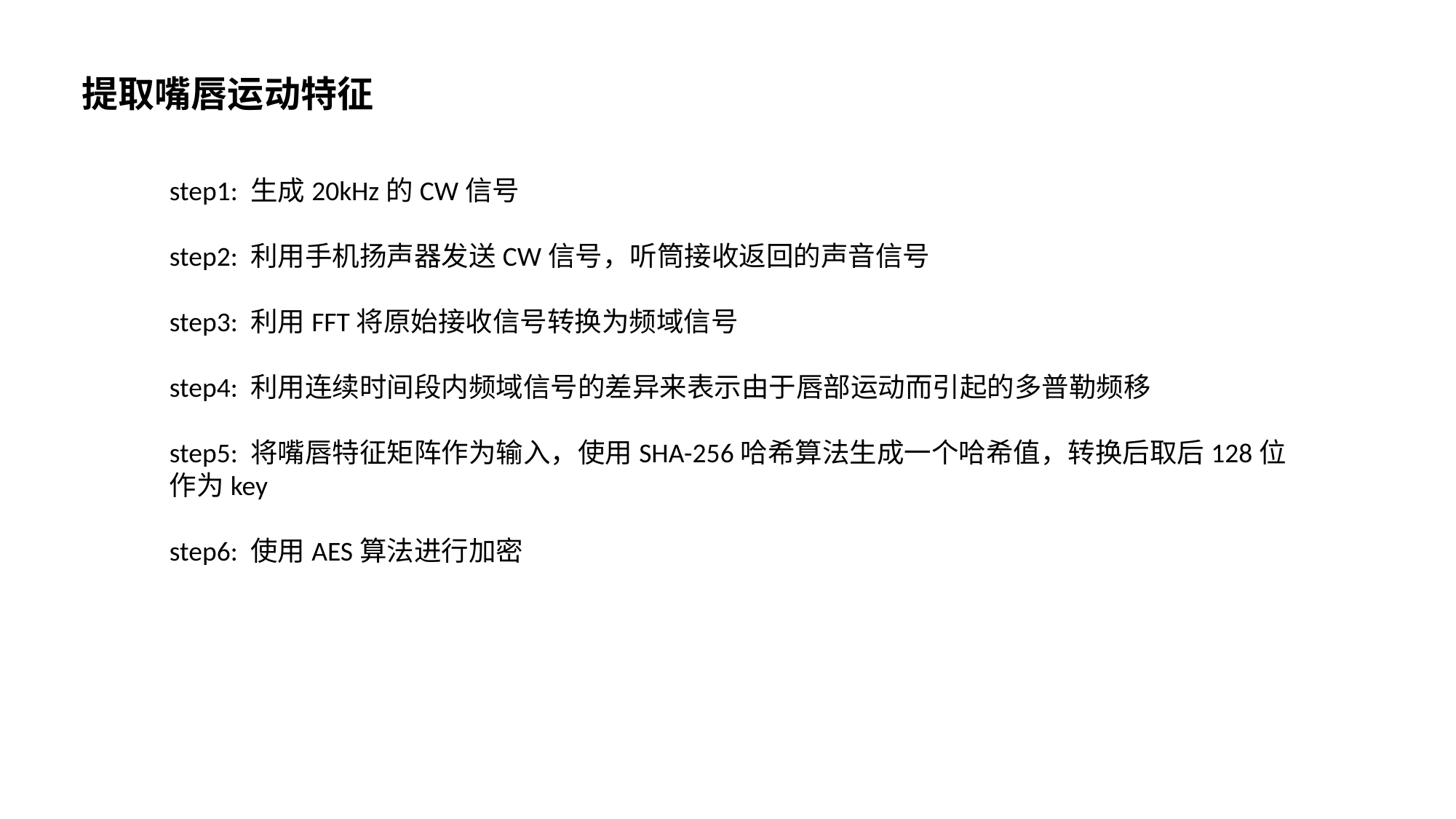

提取嘴唇运动特征
step1: 生成20kHz的CW信号

step2: 利用手机扬声器发送CW信号，听筒接收返回的声音信号

step3: 利用FFT将原始接收信号转换为频域信号

step4: 利用连续时间段内频域信号的差异来表示由于唇部运动而引起的多普勒频移

step5: 将嘴唇特征矩阵作为输入，使用SHA-256哈希算法生成一个哈希值，转换后取后128位作为key

step6: 使用AES算法进行加密